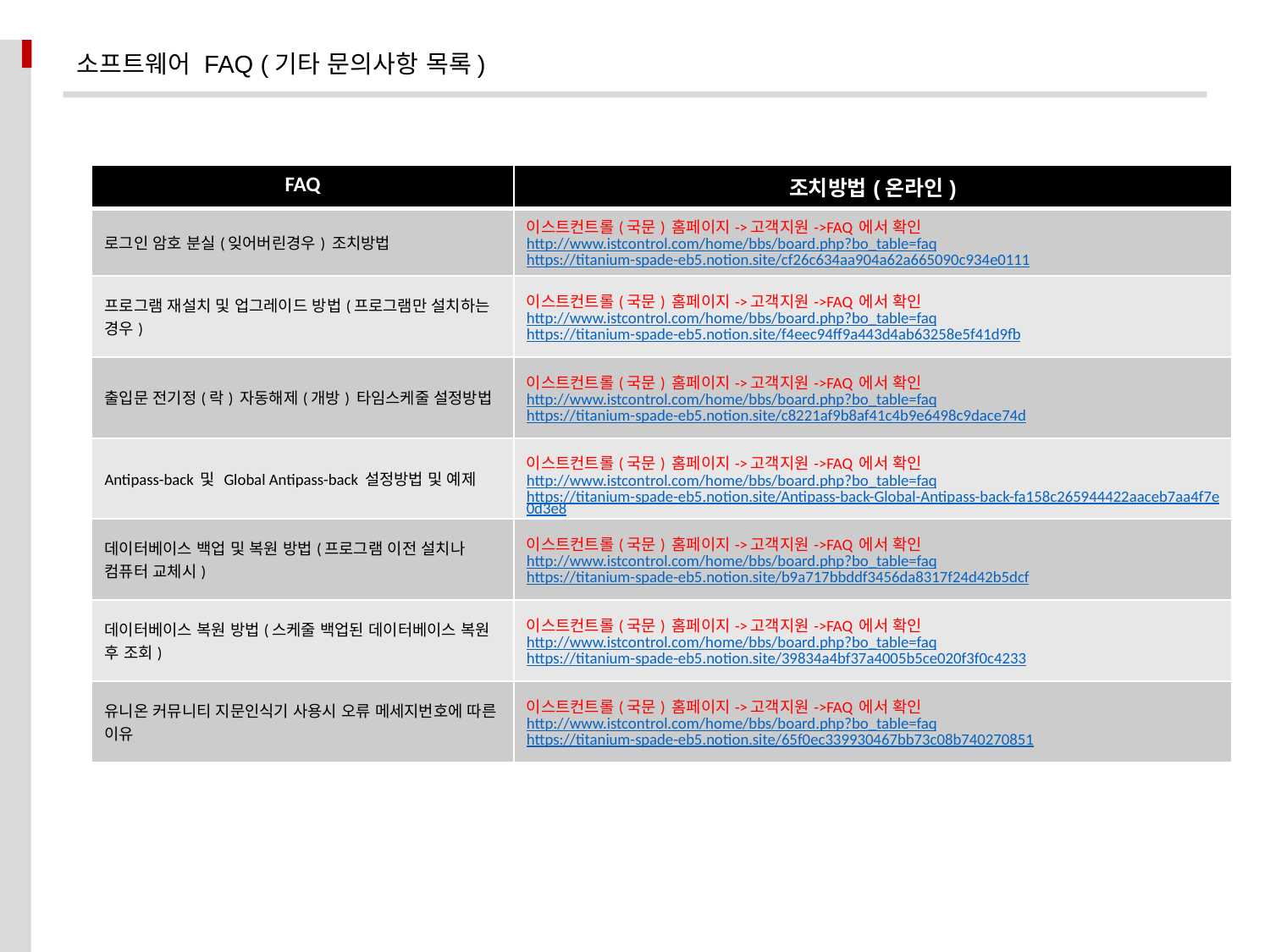

소프트웨어 FAQ (기타 문의사항 목록)

| FAQ | 조치방법(온라인) |
| --- | --- |
| 로그인 암호 분실(잊어버린경우) 조치방법 | 이스트컨트롤(국문) 홈페이지->고객지원->FAQ 에서 확인 http://www.istcontrol.com/home/bbs/board.php?bo\_table=faq https://titanium-spade-eb5.notion.site/cf26c634aa904a62a665090c934e0111 |
| 프로그램 재설치 및 업그레이드 방법(프로그램만 설치하는 경우) | 이스트컨트롤(국문) 홈페이지->고객지원->FAQ 에서 확인 http://www.istcontrol.com/home/bbs/board.php?bo\_table=faq https://titanium-spade-eb5.notion.site/f4eec94ff9a443d4ab63258e5f41d9fb |
| 출입문 전기정(락) 자동해제(개방) 타임스케줄 설정방법 | 이스트컨트롤(국문) 홈페이지->고객지원->FAQ 에서 확인 http://www.istcontrol.com/home/bbs/board.php?bo\_table=faq https://titanium-spade-eb5.notion.site/c8221af9b8af41c4b9e6498c9dace74d |
| Antipass-back 및 Global Antipass-back 설정방법 및 예제 | 이스트컨트롤(국문) 홈페이지->고객지원->FAQ 에서 확인 http://www.istcontrol.com/home/bbs/board.php?bo\_table=faq https://titanium-spade-eb5.notion.site/Antipass-back-Global-Antipass-back-fa158c265944422aaceb7aa4f7e0d3e8 |
| 데이터베이스 백업 및 복원 방법(프로그램 이전 설치나 컴퓨터 교체시) | 이스트컨트롤(국문) 홈페이지->고객지원->FAQ 에서 확인 http://www.istcontrol.com/home/bbs/board.php?bo\_table=faq https://titanium-spade-eb5.notion.site/b9a717bbddf3456da8317f24d42b5dcf |
| 데이터베이스 복원 방법(스케줄 백업된 데이터베이스 복원 후 조회) | 이스트컨트롤(국문) 홈페이지->고객지원->FAQ 에서 확인 http://www.istcontrol.com/home/bbs/board.php?bo\_table=faq https://titanium-spade-eb5.notion.site/39834a4bf37a4005b5ce020f3f0c4233 |
| 유니온 커뮤니티 지문인식기 사용시 오류 메세지번호에 따른 이유 | 이스트컨트롤(국문) 홈페이지->고객지원->FAQ 에서 확인 http://www.istcontrol.com/home/bbs/board.php?bo\_table=faq https://titanium-spade-eb5.notion.site/65f0ec339930467bb73c08b740270851 |